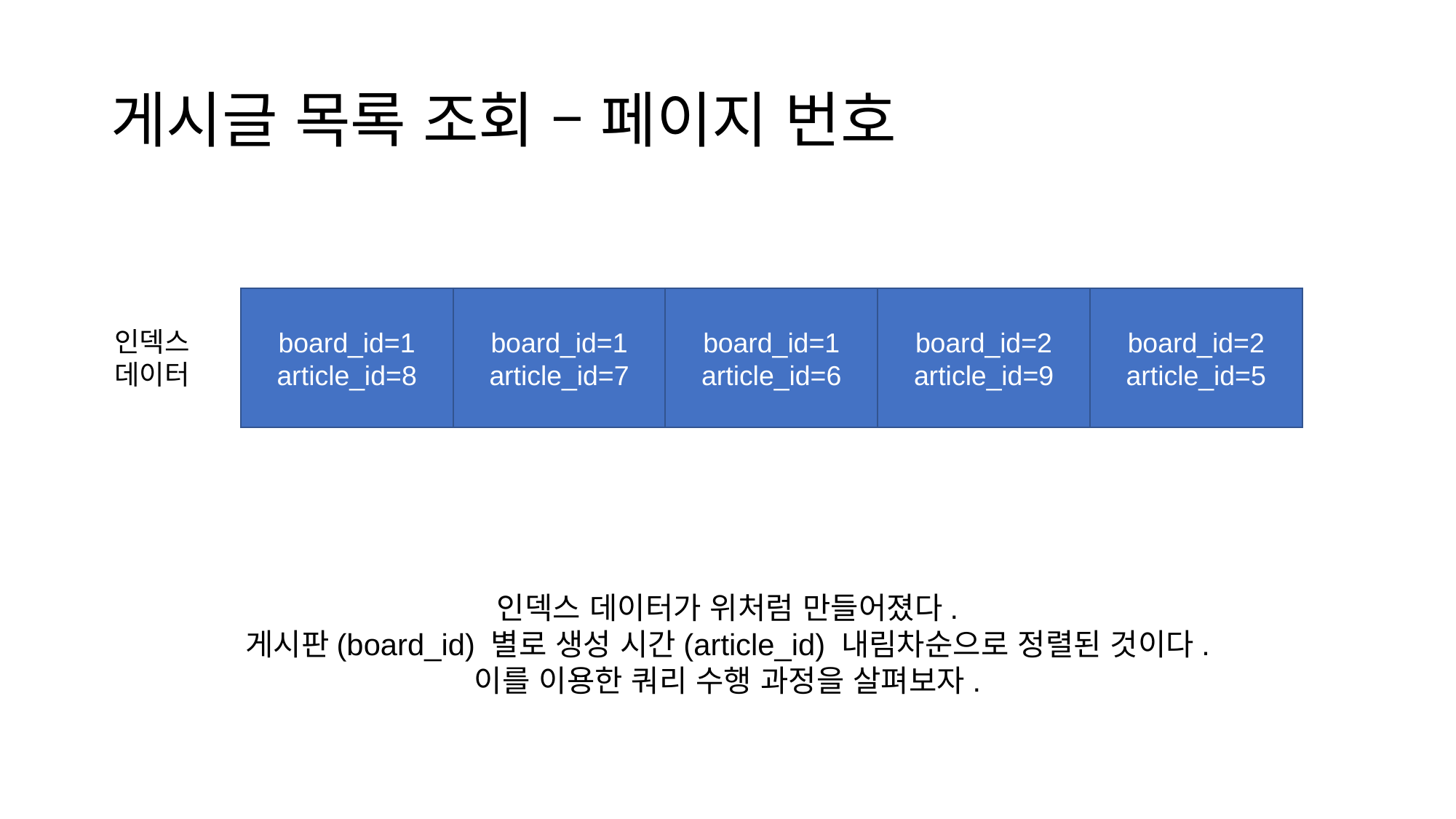

# 게시글 목록 조회 – 페이지 번호
board_id=2
article_id=5
board_id=1
article_id=7
board_id=1
article_id=6
board_id=2
article_id=9
board_id=1
article_id=8
인덱스
데이터
인덱스 데이터가 위처럼 만들어졌다.
게시판(board_id) 별로 생성 시간(article_id) 내림차순으로 정렬된 것이다.
이를 이용한 쿼리 수행 과정을 살펴보자.